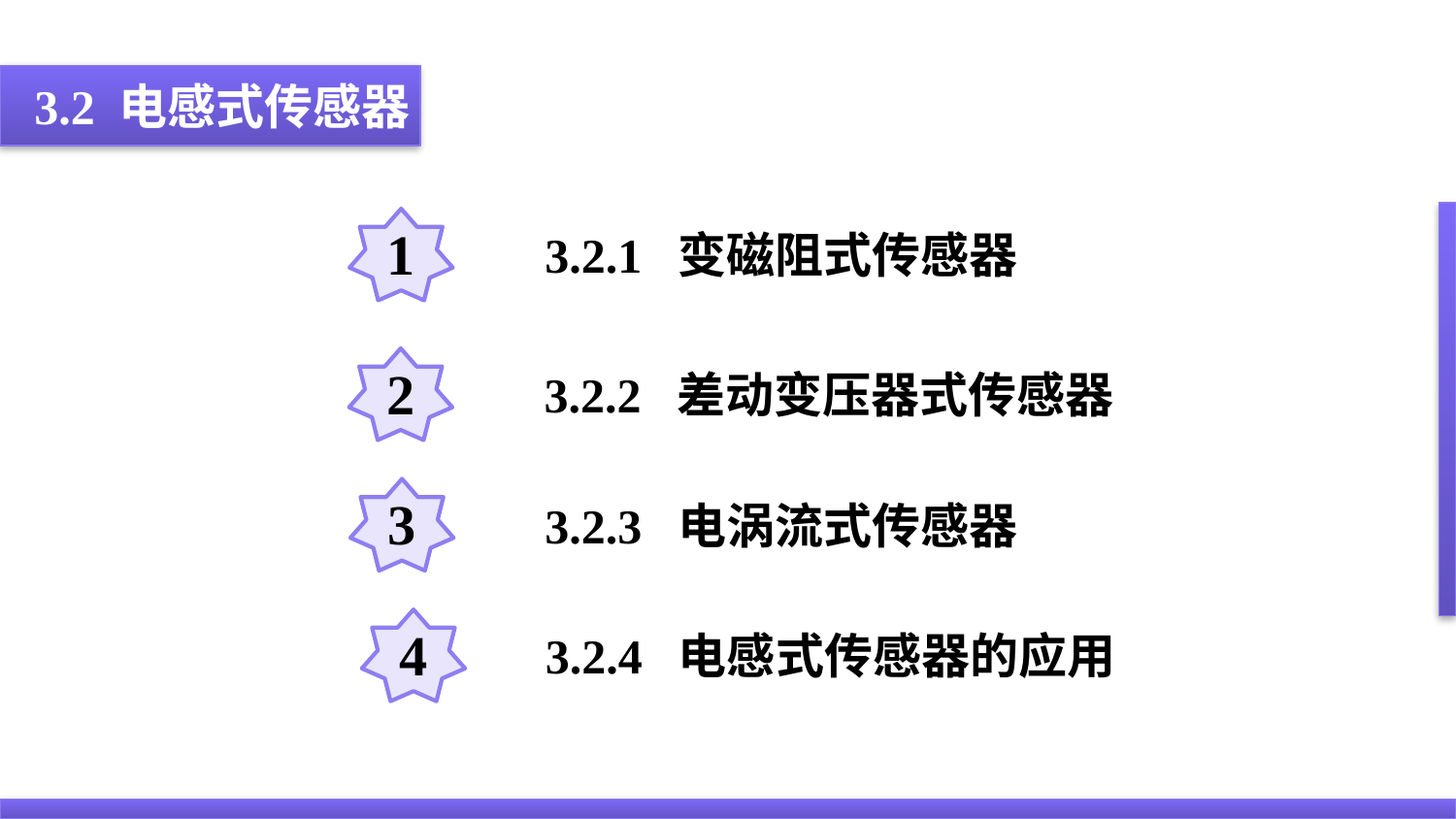

3.2 电感式传感器
1
3.2.1  变磁阻式传感器
2
3.2.2  差动变压器式传感器
3
3.2.3  电涡流式传感器
4
3.2.4  电感式传感器的应用